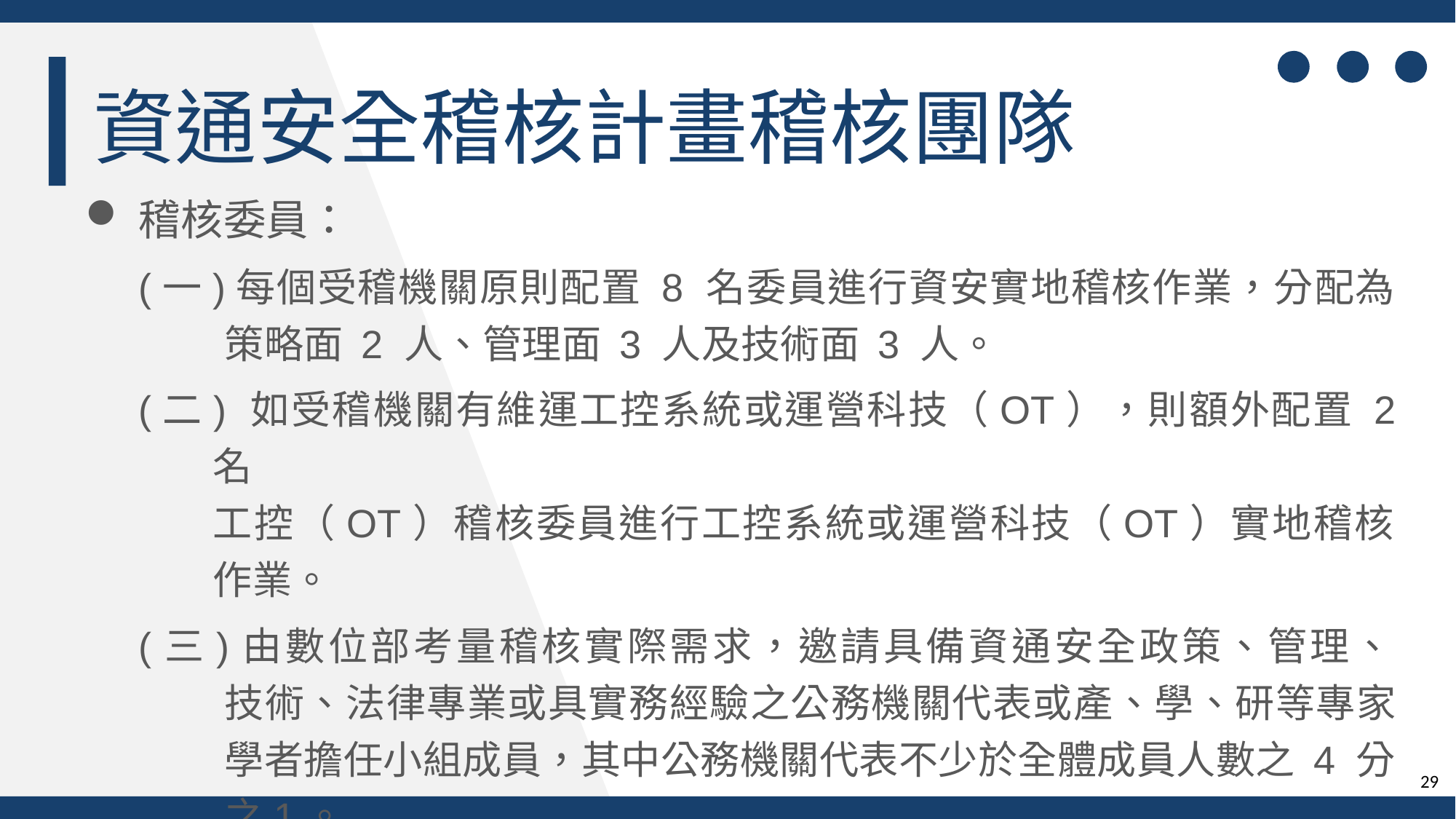

資通安全稽核計畫稽核團隊
稽核委員：
(一)每個受稽機關原則配置 8 名委員進行資安實地稽核作業，分配為
策略面 2 人、管理面 3 人及技術面 3 人。
(二) 如受稽機關有維運工控系統或運營科技（OT），則額外配置 2 名
工控（OT）稽核委員進行工控系統或運營科技（OT）實地稽核
作業。
(三)由數位部考量稽核實際需求，邀請具備資通安全政策、管理、
技術、法律專業或具實務經驗之公務機關代表或產、學、研等專家學者擔任小組成員，其中公務機關代表不少於全體成員人數之 4 分
之1。